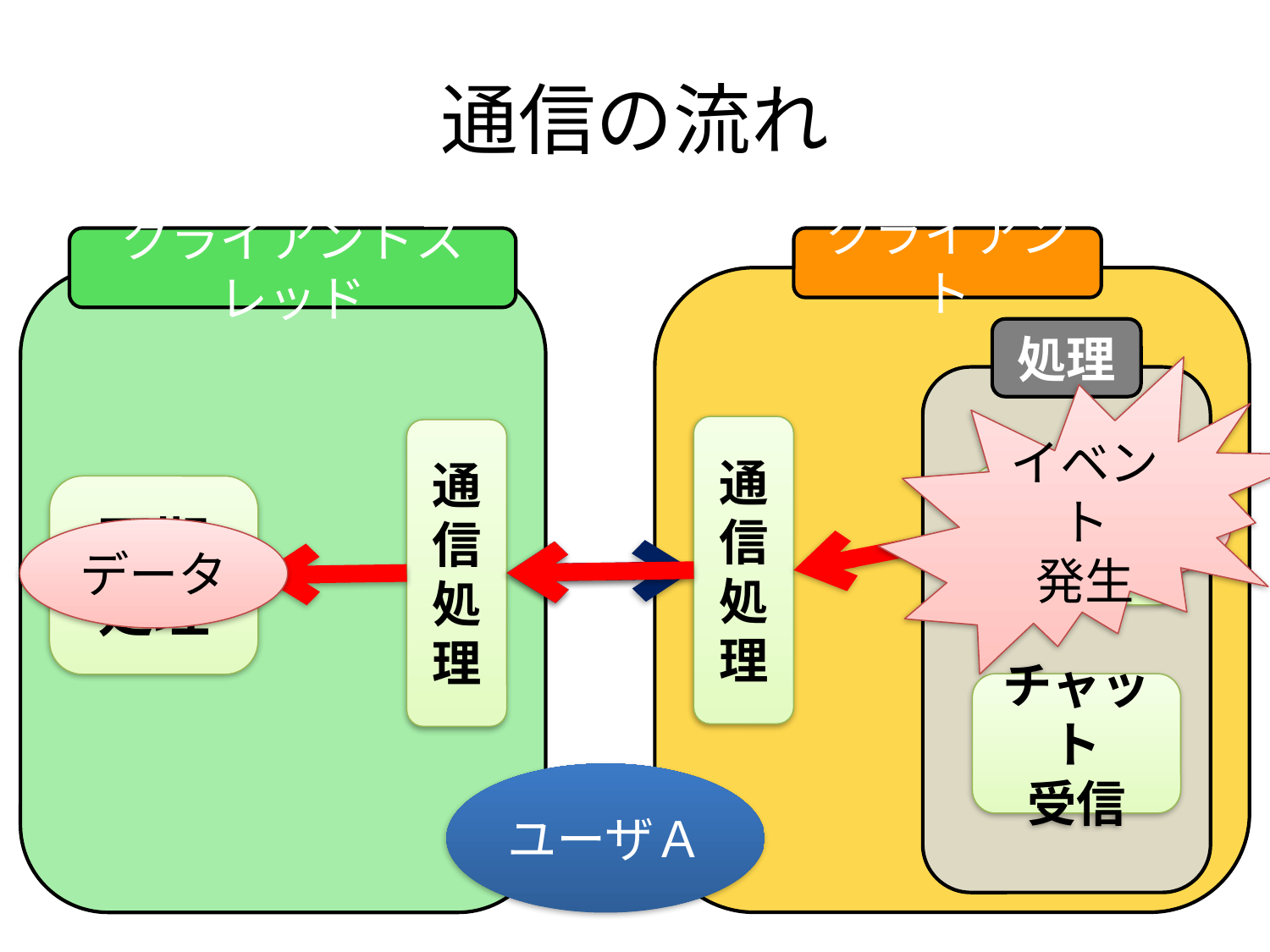

# 通信の流れ

クライアントスレッド
クライアント

処理
イベント
発生

通信処理
通信処理
チャット送信
同期
処理
データ
データ
チャット
受信
ユーザＡ